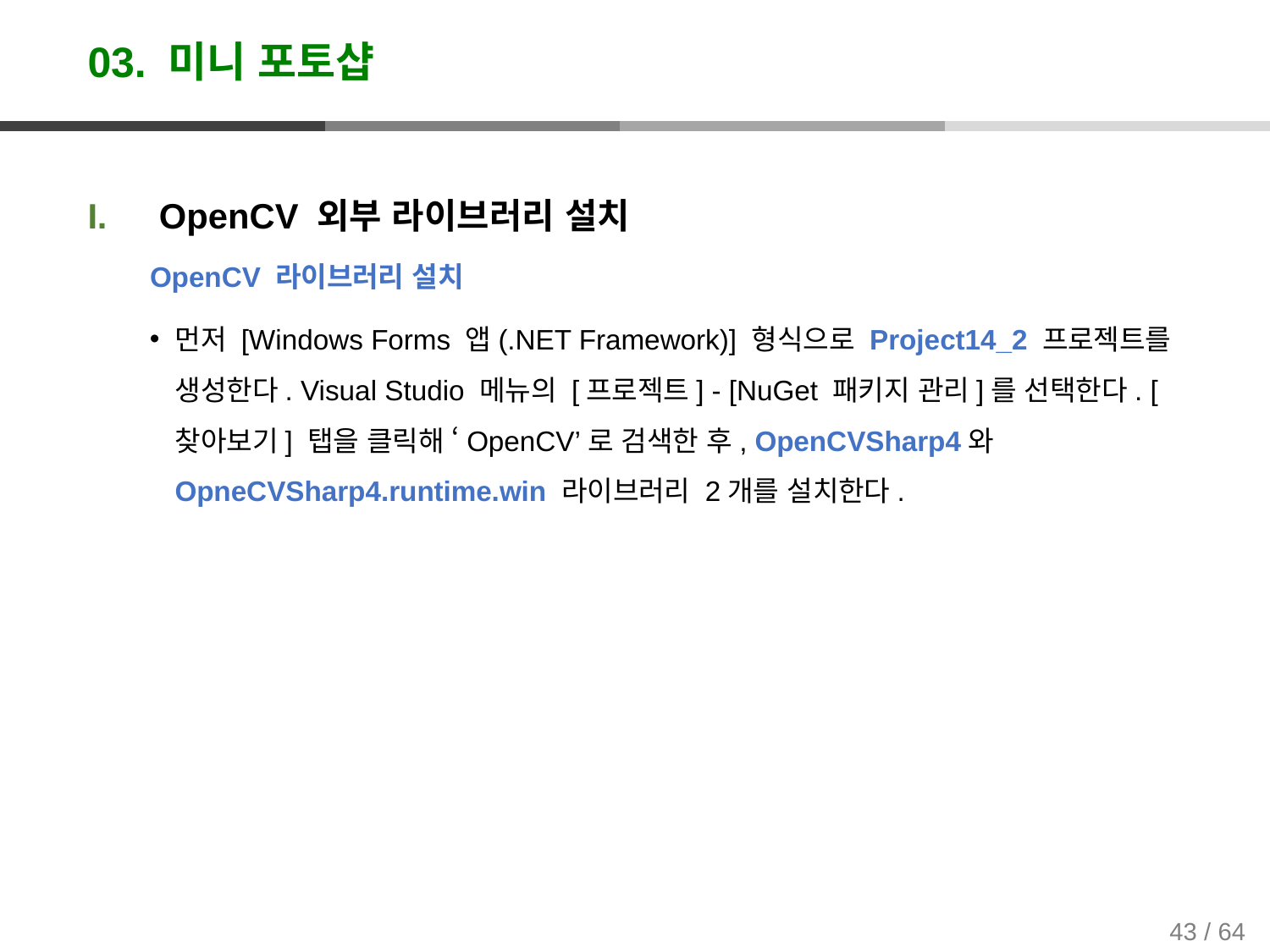

# 03. 미니 포토샵
OpenCV 외부 라이브러리 설치
OpenCV 라이브러리 설치
먼저 [Windows Forms 앱(.NET Framework)] 형식으로 Project14_2 프로젝트를 생성한다. Visual Studio 메뉴의 [프로젝트] - [NuGet 패키지 관리]를 선택한다. [찾아보기] 탭을 클릭해 ‘OpenCV’로 검색한 후, OpenCVSharp4와 OpneCVSharp4.runtime.win 라이브러리 2개를 설치한다.